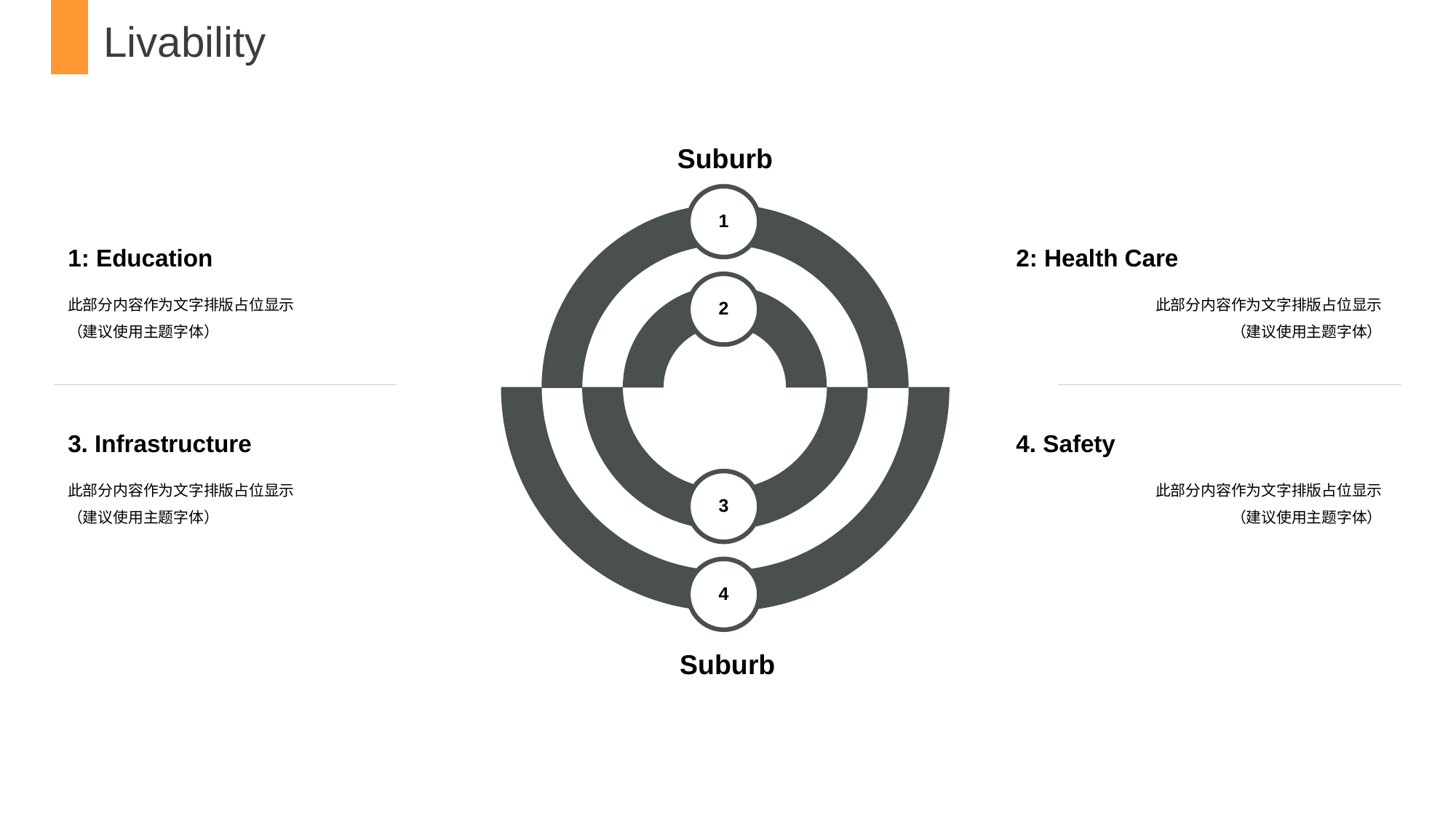

Livability
Suburb

1

2

3

4

1: Education
此部分内容作为文字排版占位显示
（建议使用主题字体）
3. Infrastructure
此部分内容作为文字排版占位显示
（建议使用主题字体）
2: Health Care
此部分内容作为文字排版占位显示
（建议使用主题字体）
4. Safety
此部分内容作为文字排版占位显示
（建议使用主题字体）
Suburb